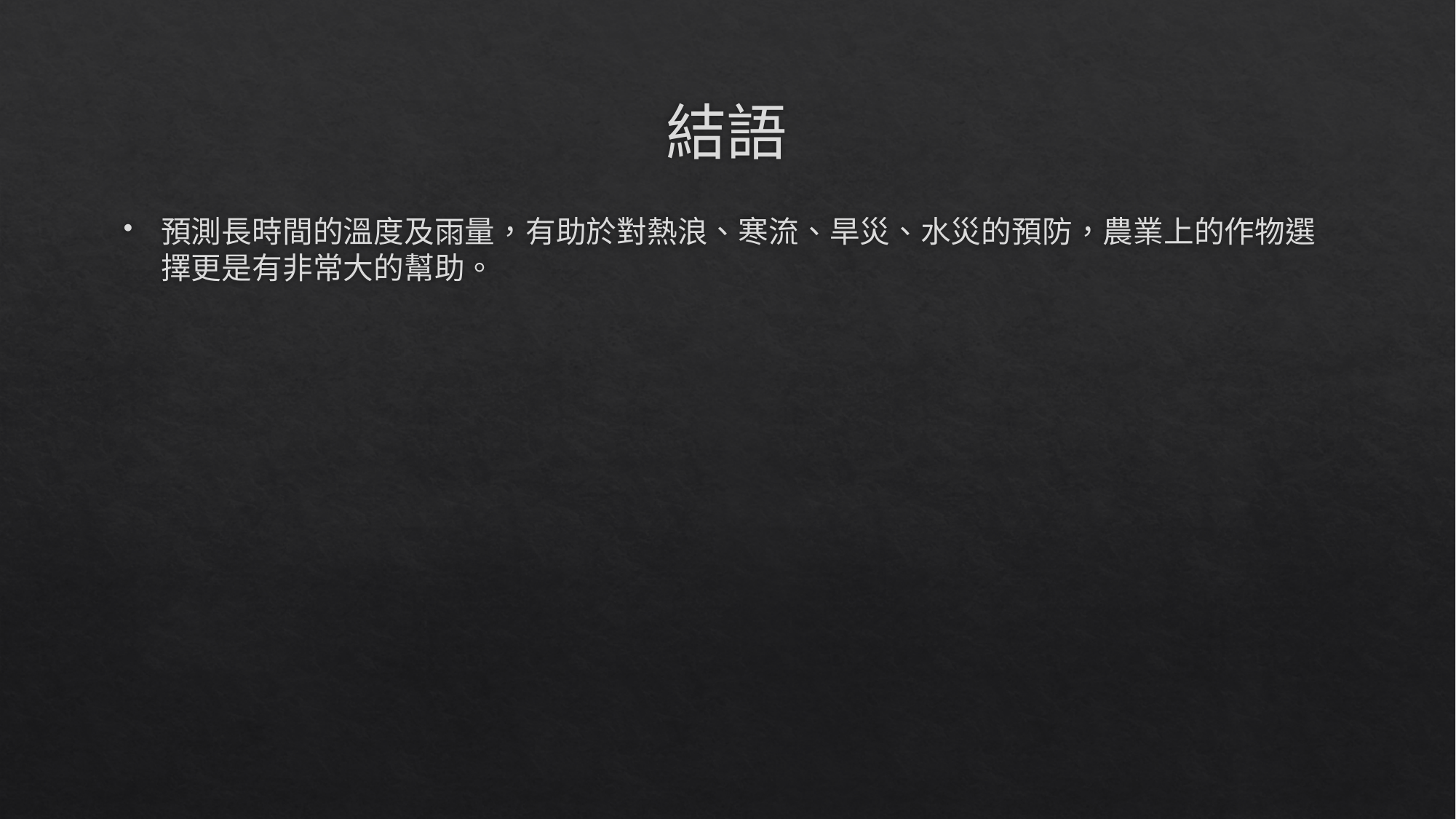

# 結語
預測長時間的溫度及雨量，有助於對熱浪、寒流、旱災、水災的預防，農業上的作物選擇更是有非常大的幫助。